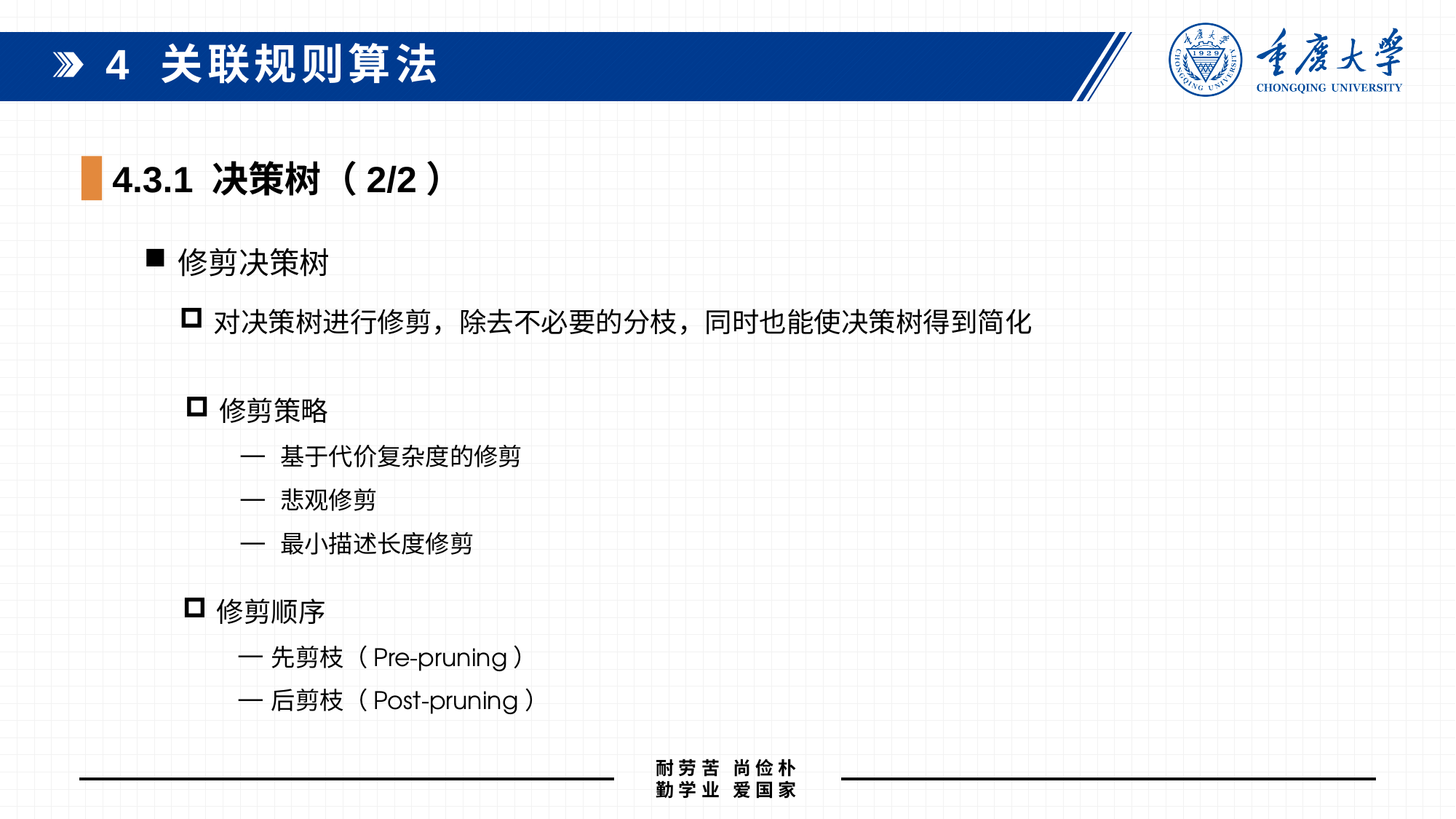

4 关联规则算法
4.3.1 决策树（2/2）
修剪决策树
对决策树进行修剪，除去不必要的分枝，同时也能使决策树得到简化
修剪策略
基于代价复杂度的修剪
悲观修剪
最小描述长度修剪

修剪顺序
先剪枝（Pre-pruning）
后剪枝（Post-pruning）